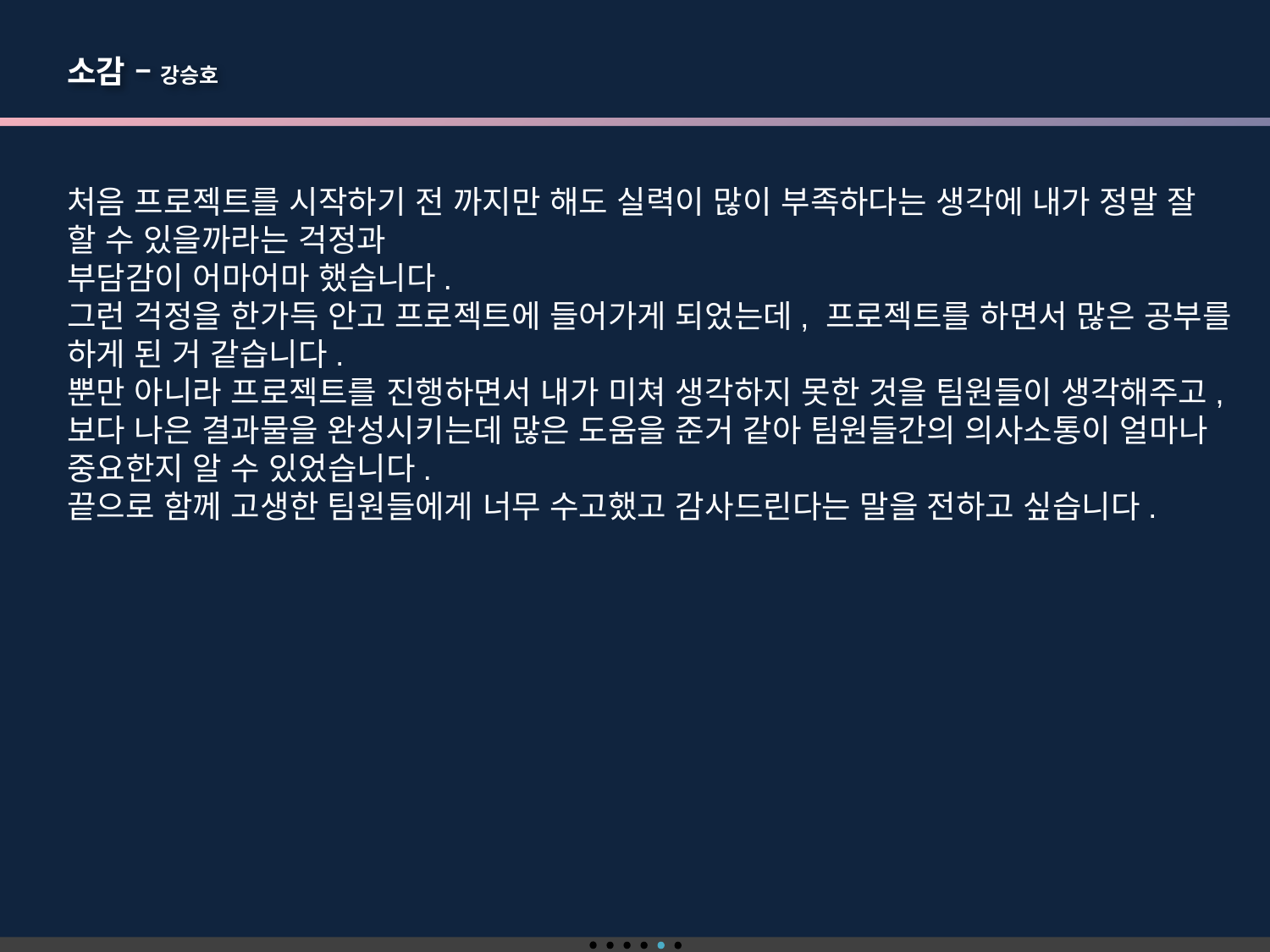

소감 – 강승호
처음 프로젝트를 시작하기 전 까지만 해도 실력이 많이 부족하다는 생각에 내가 정말 잘 할 수 있을까라는 걱정과
부담감이 어마어마 했습니다.
그런 걱정을 한가득 안고 프로젝트에 들어가게 되었는데, 프로젝트를 하면서 많은 공부를 하게 된 거 같습니다.
뿐만 아니라 프로젝트를 진행하면서 내가 미쳐 생각하지 못한 것을 팀원들이 생각해주고,
보다 나은 결과물을 완성시키는데 많은 도움을 준거 같아 팀원들간의 의사소통이 얼마나 중요한지 알 수 있었습니다.
끝으로 함께 고생한 팀원들에게 너무 수고했고 감사드린다는 말을 전하고 싶습니다.